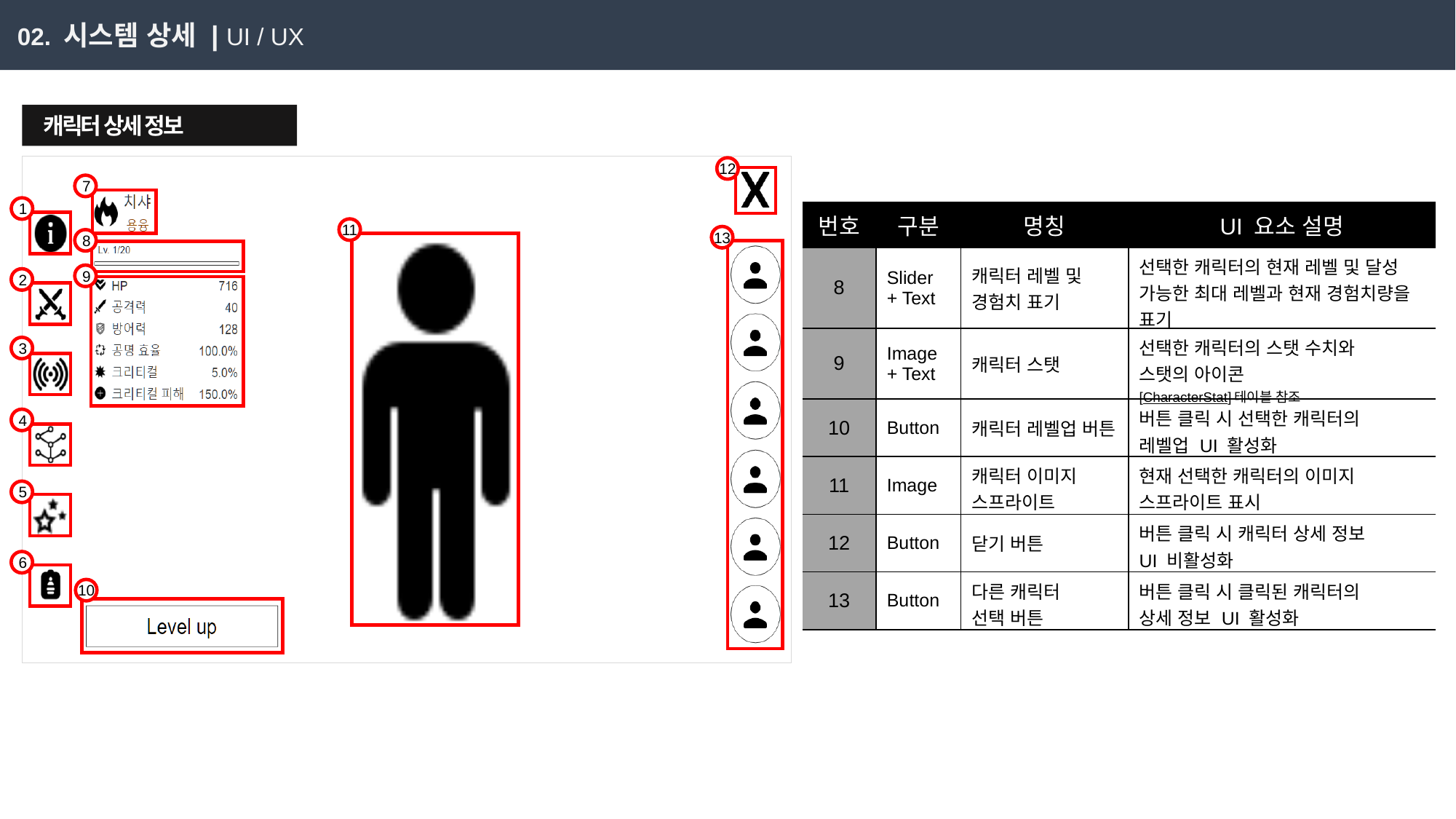

02. 시스템 상세 | UI / UX
 캐릭터 상세 정보

12

7

1
| 번호 | 구분 | 명칭 | UI 요소 설명 |
| --- | --- | --- | --- |
| 8 | Slider + Text | 캐릭터 레벨 및 경험치 표기 | 선택한 캐릭터의 현재 레벨 및 달성 가능한 최대 레벨과 현재 경험치량을 표기 |
| 9 | Image + Text | 캐릭터 스탯 | 선택한 캐릭터의 스탯 수치와 스탯의 아이콘 [CharacterStat]테이블 참조 |
| 10 | Button | 캐릭터 레벨업 버튼 | 버튼 클릭 시 선택한 캐릭터의 레벨업 UI 활성화 |
| 11 | Image | 캐릭터 이미지 스프라이트 | 현재 선택한 캐릭터의 이미지 스프라이트 표시 |
| 12 | Button | 닫기 버튼 | 버튼 클릭 시 캐릭터 상세 정보 UI 비활성화 |
| 13 | Button | 다른 캐릭터 선택 버튼 | 버튼 클릭 시 클릭된 캐릭터의 상세 정보 UI 활성화 |

11
13
8

9
2

3

4

5

6

10